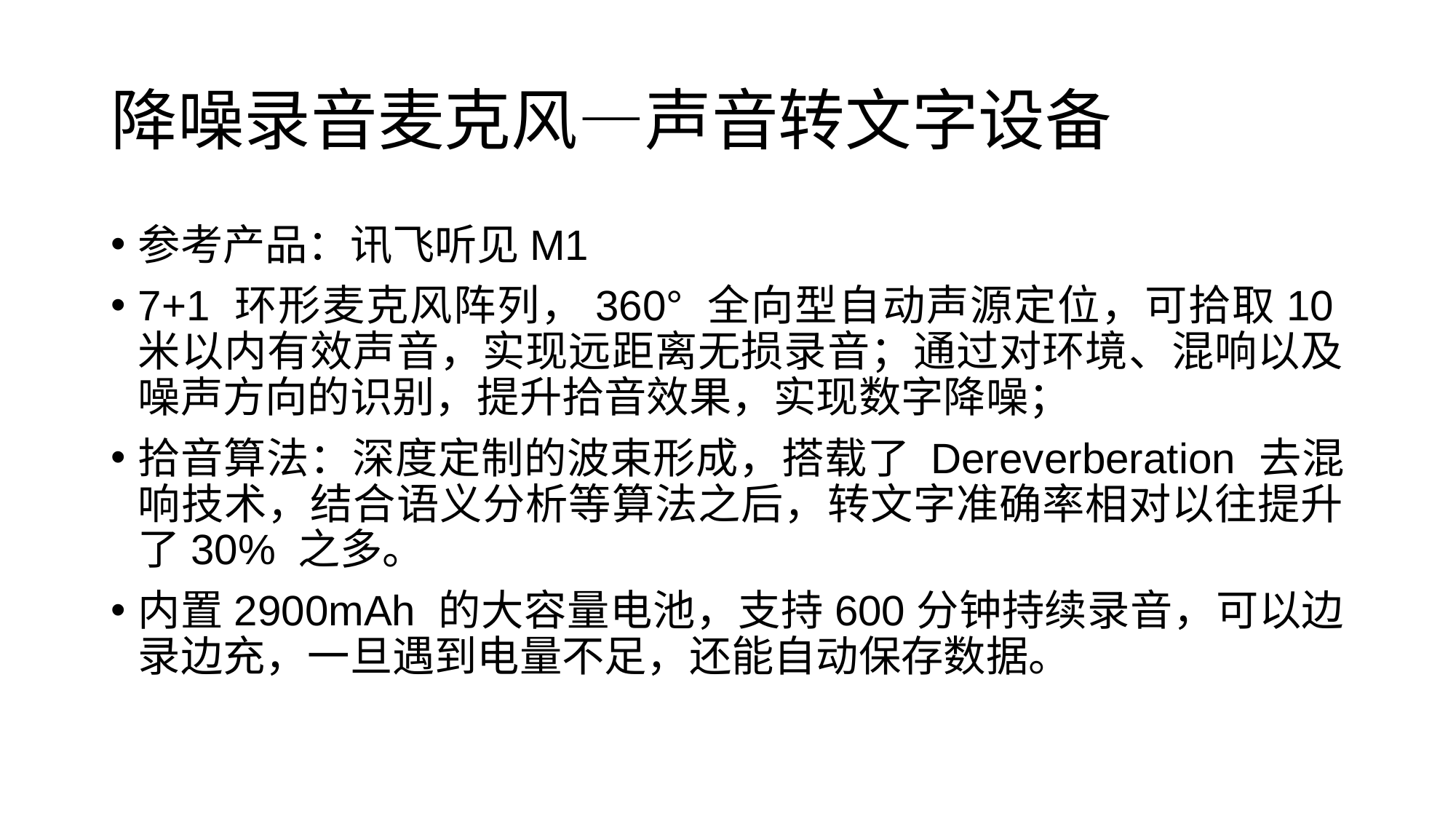

# 降噪录音麦克风—声音转文字设备
参考产品：讯飞听见M1
7+1 环形麦克风阵列，360° 全向型自动声源定位，可拾取10米以内有效声音，实现远距离无损录音；通过对环境、混响以及噪声方向的识别，提升拾音效果，实现数字降噪；
拾音算法：深度定制的波束形成，搭载了 Dereverberation 去混响技术，结合语义分析等算法之后，转文字准确率相对以往提升了30% 之多。
内置2900mAh 的大容量电池，支持600分钟持续录音，可以边录边充，一旦遇到电量不足，还能自动保存数据。